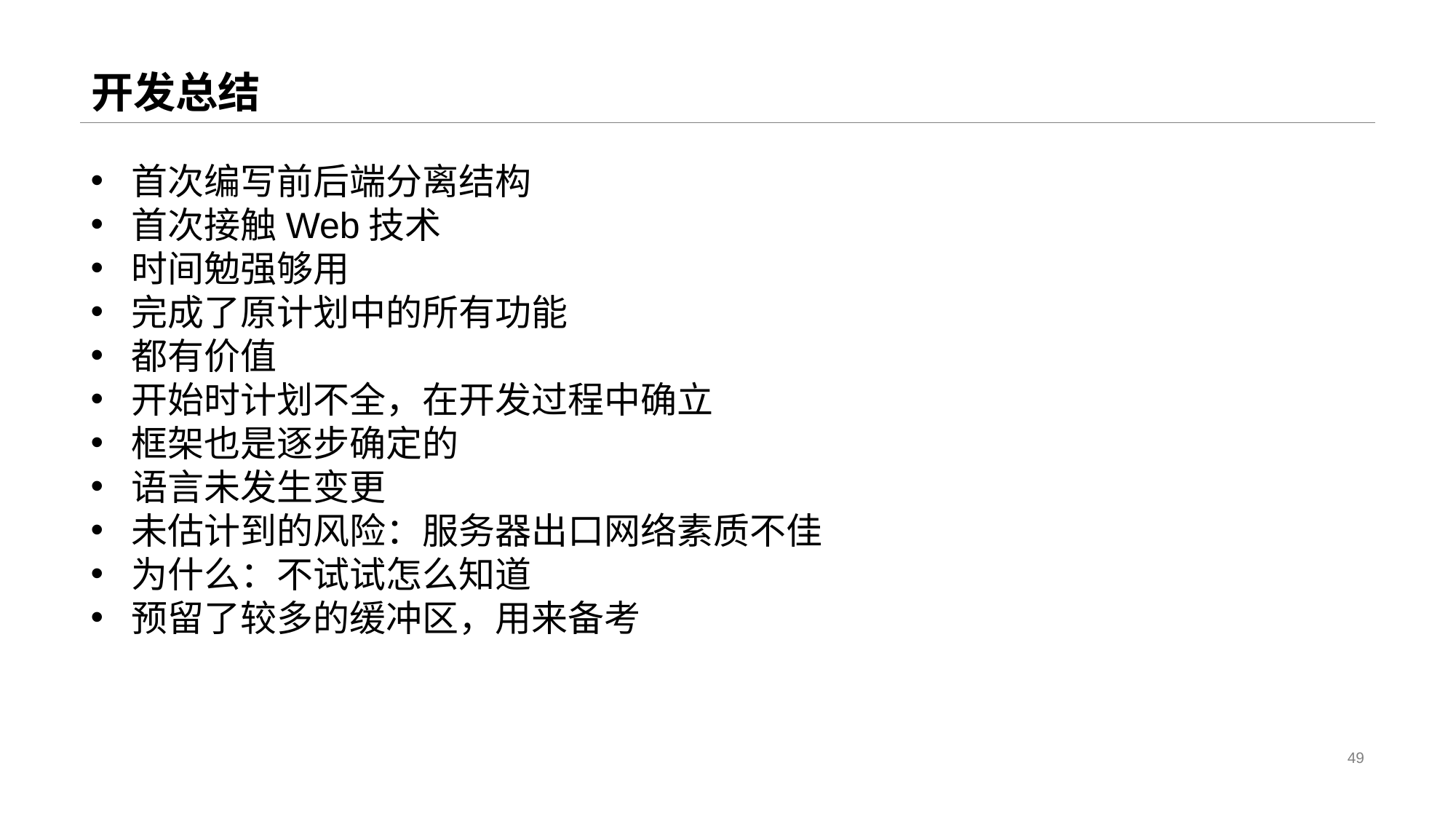

# 开发总结
首次编写前后端分离结构
首次接触Web技术
时间勉强够用
完成了原计划中的所有功能
都有价值
开始时计划不全，在开发过程中确立
框架也是逐步确定的
语言未发生变更
未估计到的风险：服务器出口网络素质不佳
为什么：不试试怎么知道
预留了较多的缓冲区，用来备考
49